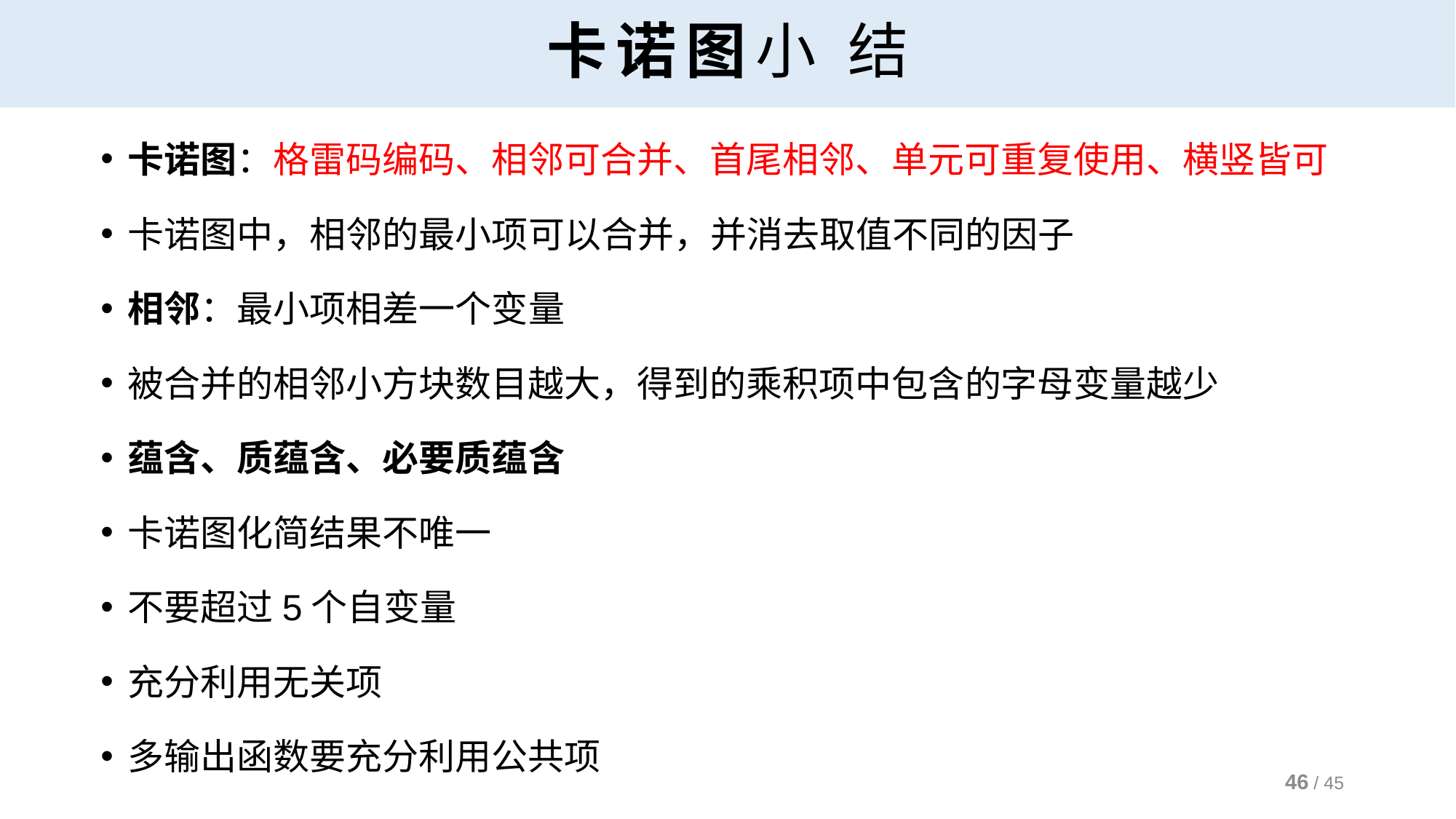

# 卡诺图小 结
卡诺图：格雷码编码、相邻可合并、首尾相邻、单元可重复使用、横竖皆可
卡诺图中，相邻的最小项可以合并，并消去取值不同的因子
相邻：最小项相差一个变量
被合并的相邻小方块数目越大，得到的乘积项中包含的字母变量越少
蕴含、质蕴含、必要质蕴含
卡诺图化简结果不唯一
不要超过5个自变量
充分利用无关项
多输出函数要充分利用公共项
46 / 45